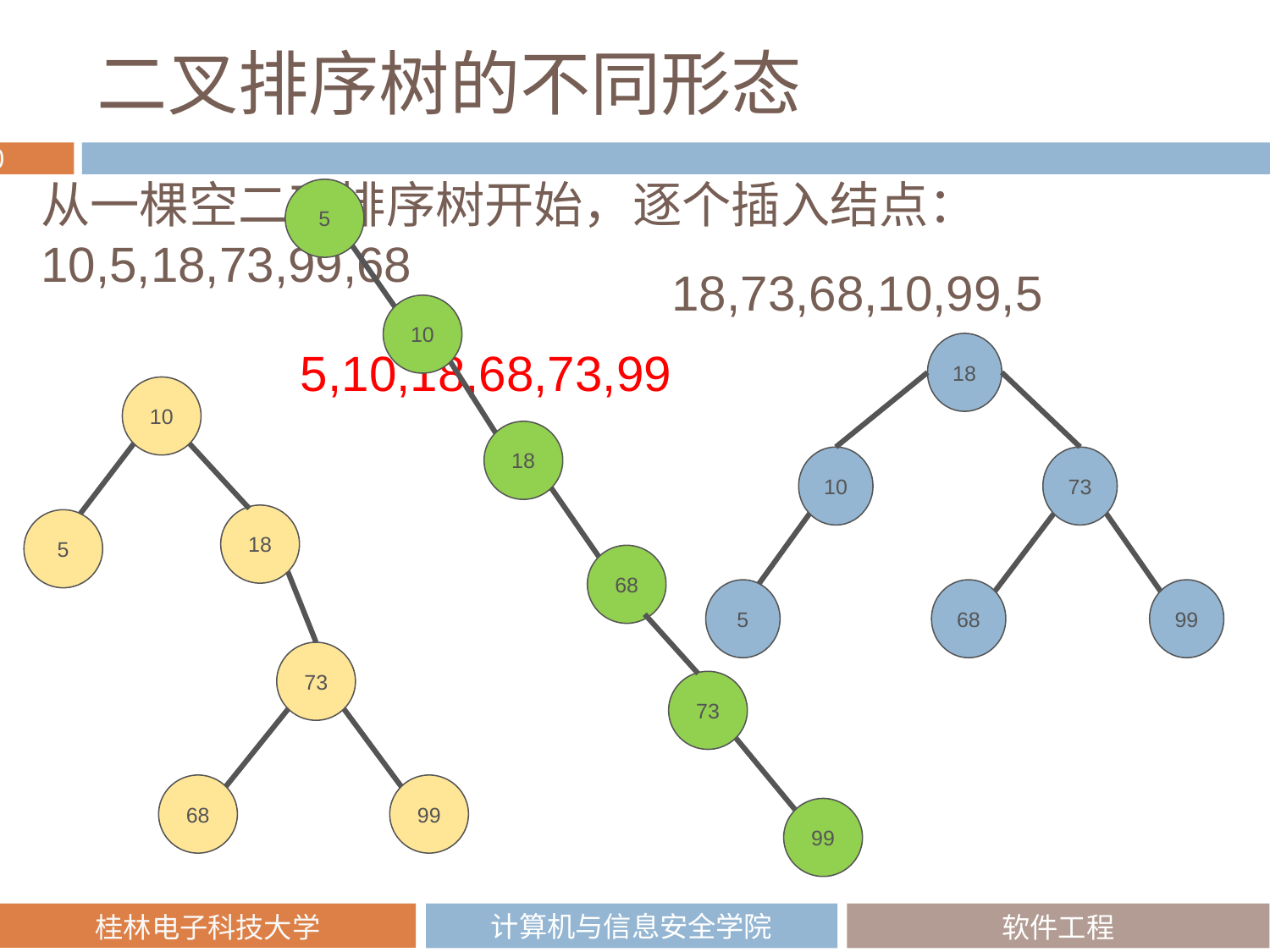

# 二叉排序树的不同形态
5
10
18
68
73
99
从一棵空二叉排序树开始，逐个插入结点：10,5,18,73,99,68
18,73,68,10,99,5
5,10,18,68,73,99
18
10
73
5
68
99
10
18
5
73
68
99